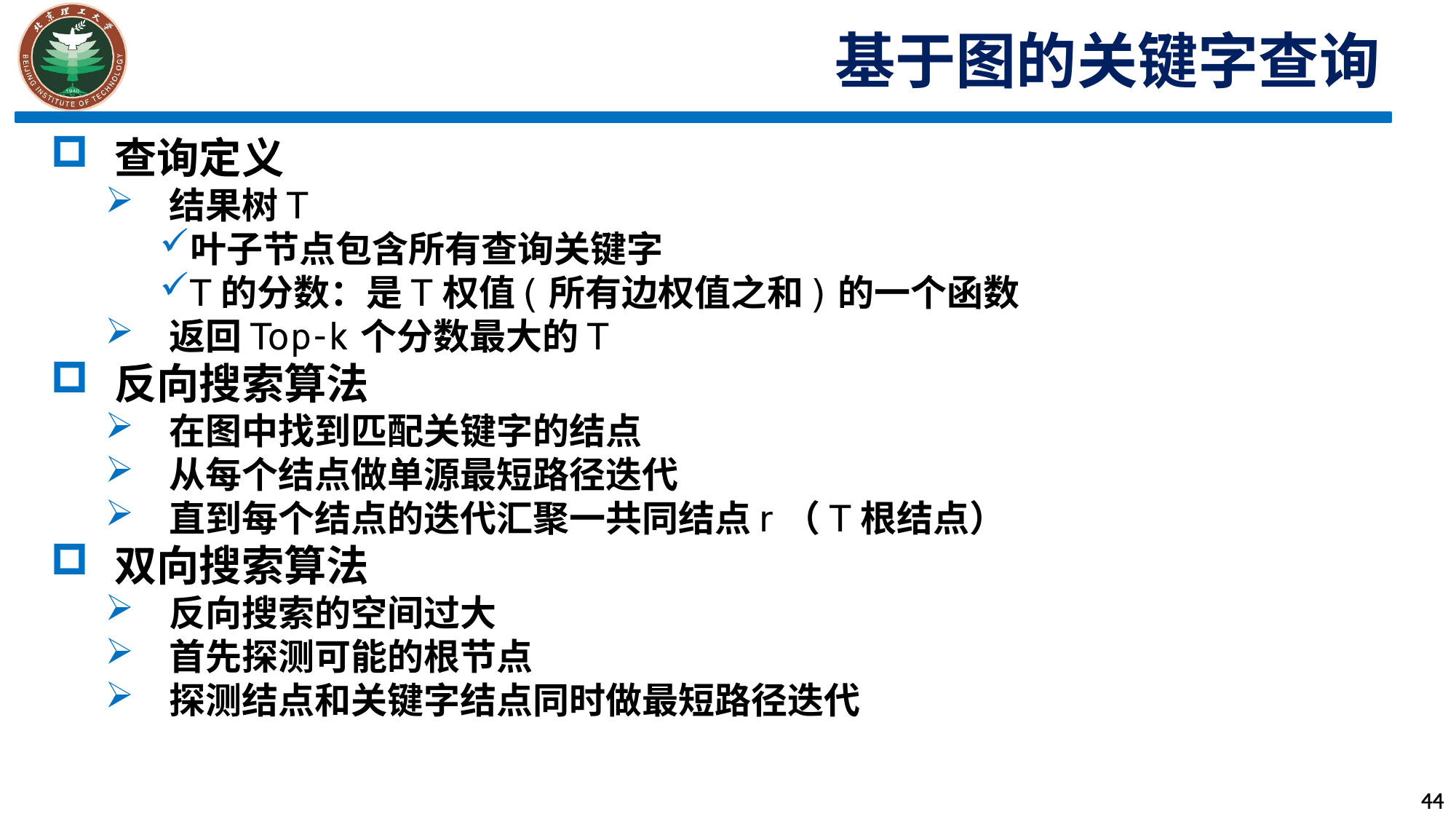

基于图的关键字查询
查询定义
结果树T
叶子节点包含所有查询关键字
T的分数：是T权值(所有边权值之和)的一个函数
返回Top-k个分数最大的T
反向搜索算法
在图中找到匹配关键字的结点
从每个结点做单源最短路径迭代
直到每个结点的迭代汇聚一共同结点r（T根结点）
双向搜索算法
反向搜索的空间过大
首先探测可能的根节点
探测结点和关键字结点同时做最短路径迭代

44